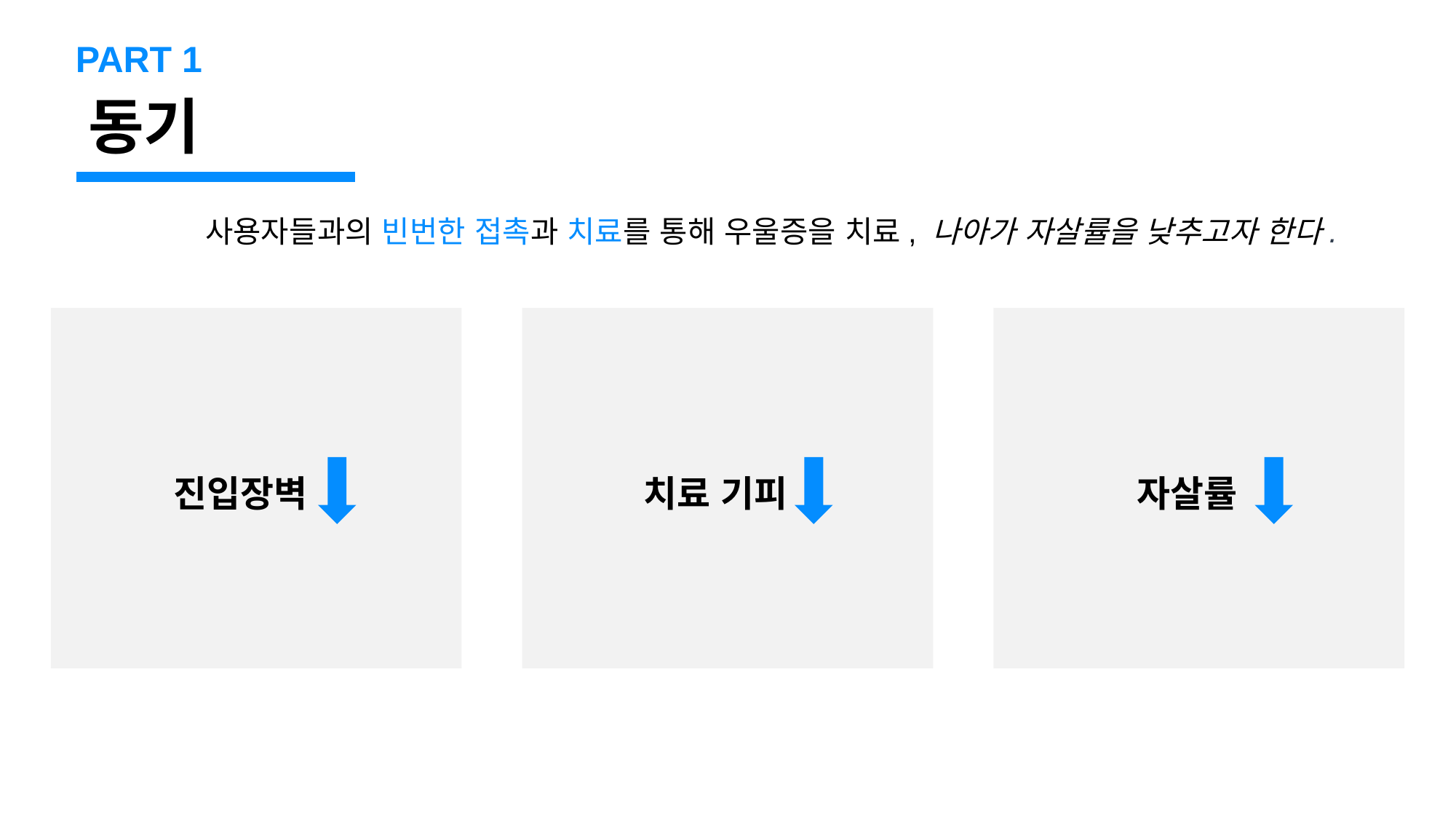

PART 1
동기

사용자들과의 빈번한 접촉과 치료를 통해 우울증을 치료, 나아가 자살률을 낮추고자 한다.

진입장벽
자살률
치료 기피